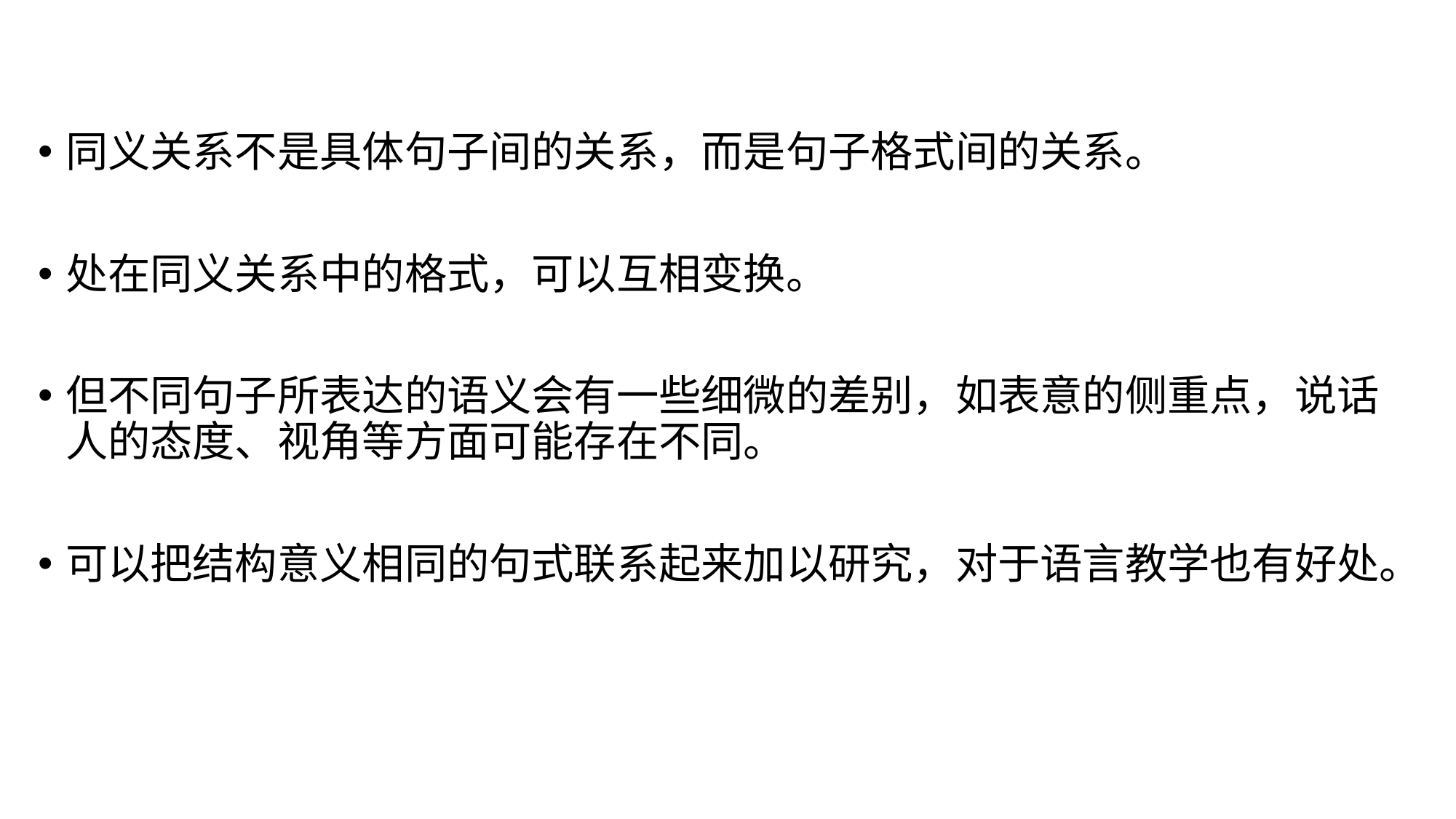

同义关系不是具体句子间的关系，而是句子格式间的关系。

处在同义关系中的格式，可以互相变换。

但不同句子所表达的语义会有一些细微的差别，如表意的侧重点，说话人的态度、视角等方面可能存在不同。

可以把结构意义相同的句式联系起来加以研究，对于语言教学也有好处。